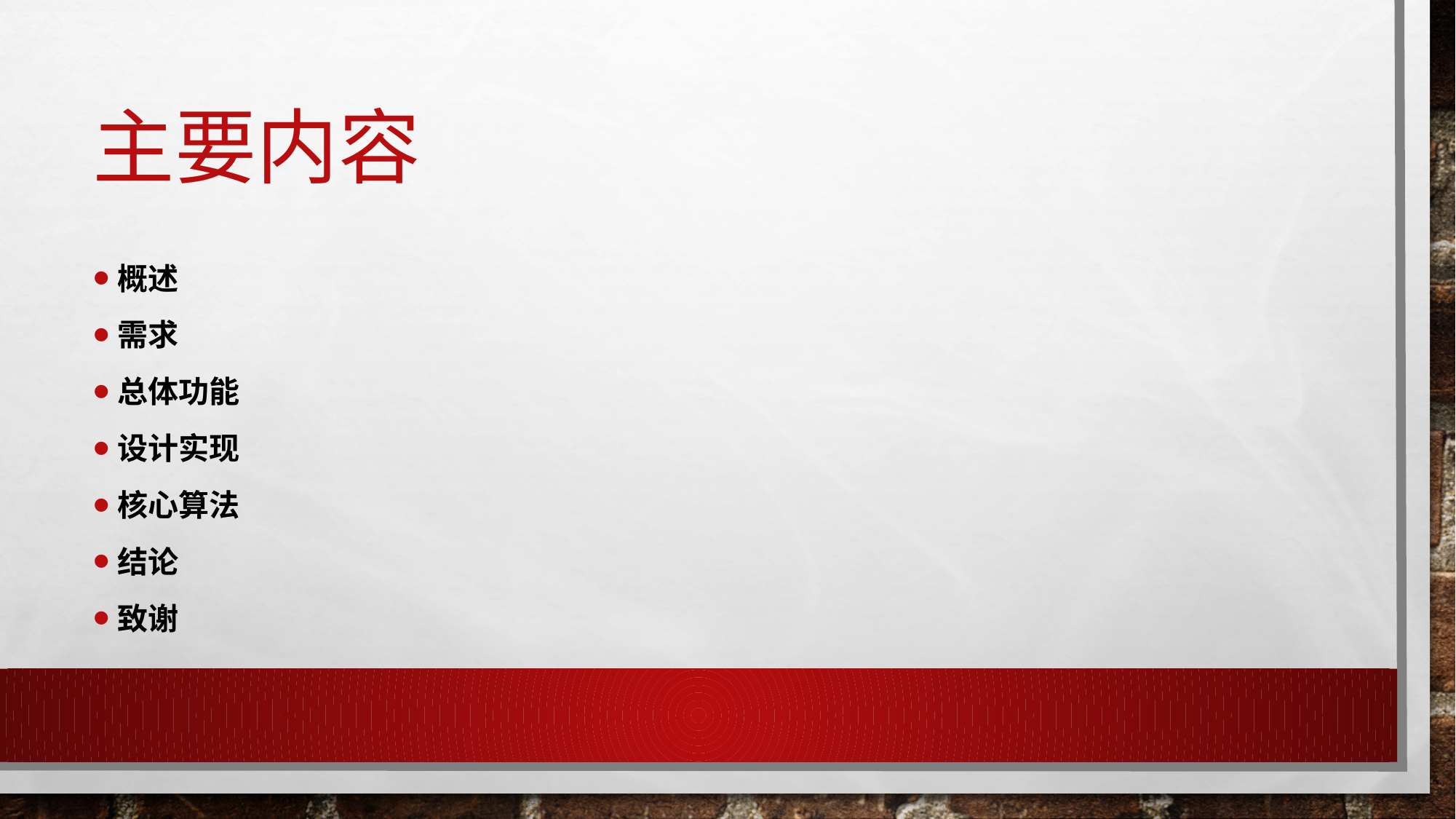

# 主要内容
概述
需求
总体功能
设计实现
核心算法
结论
致谢